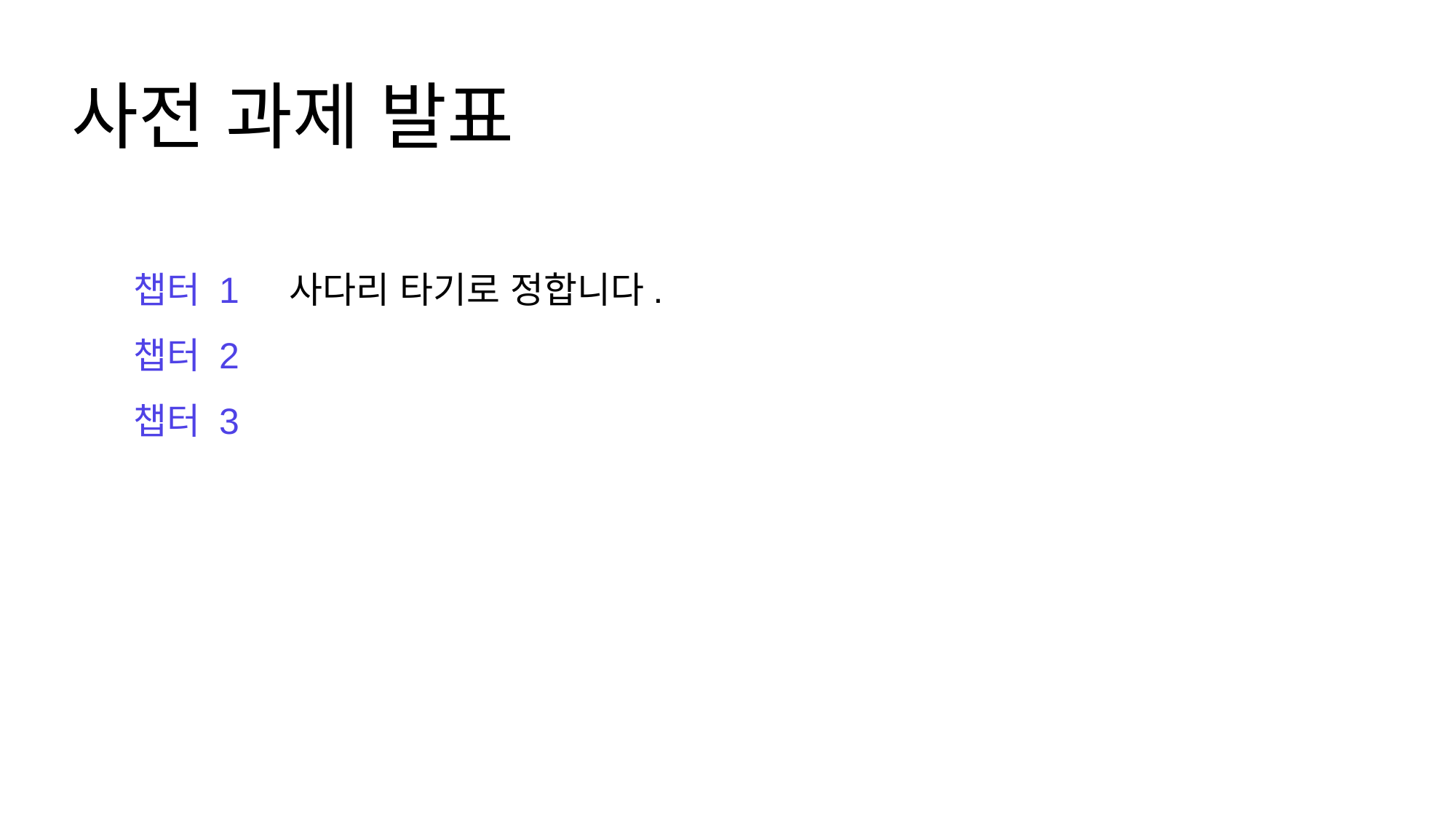

사전 과제 발표
챕터 1
챕터 2
챕터 3
사다리 타기로 정합니다.